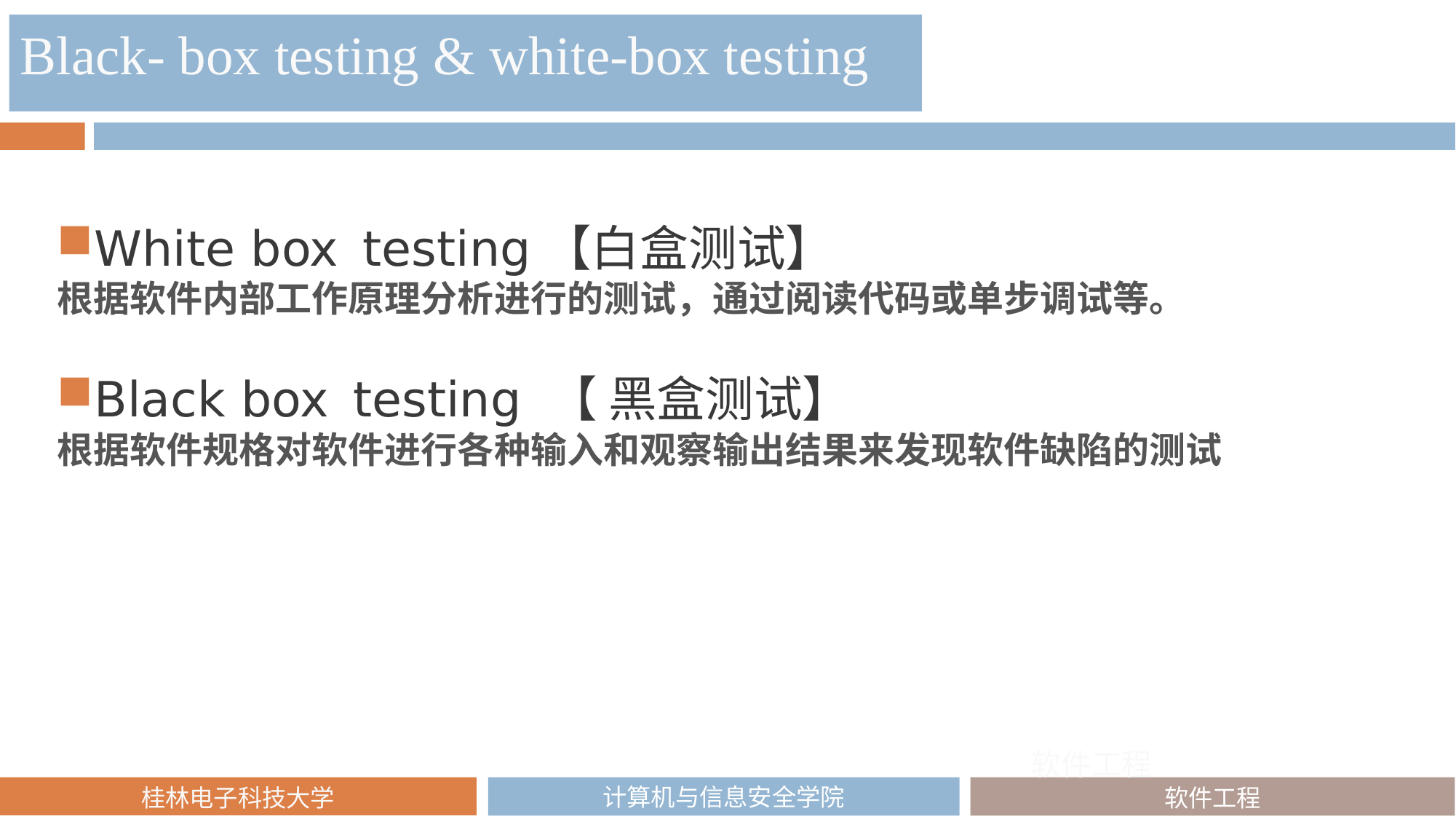

Black- box testing & white-box testing

White box testing【白盒测试】
根据软件内部工作原理分析进行的测试，通过阅读代码或单步调试等。
Black box testing 【 黑盒测试】
根据软件规格对软件进行各种输入和观察输出结果来发现软件缺陷的测试
软件工程